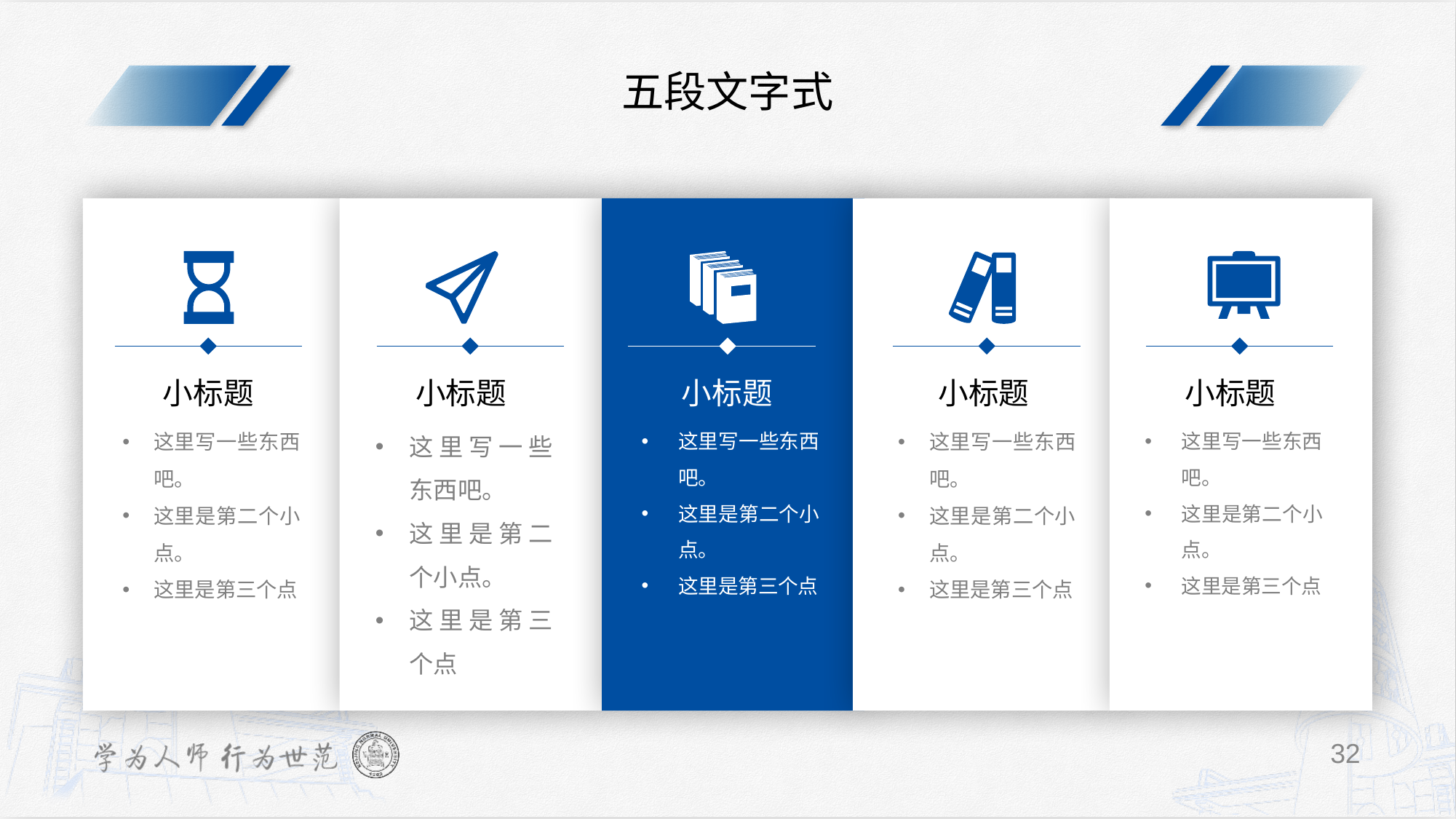

五段文字式

小标题
这里写一些东西吧。
这里是第二个小点。
这里是第三个点
小标题
这里写一些东西吧。
这里是第二个小点。
这里是第三个点
小标题
这里写一些东西吧。
这里是第二个小点。
这里是第三个点
小标题
这里写一些东西吧。
这里是第二个小点。
这里是第三个点
小标题
这里写一些东西吧。
这里是第二个小点。
这里是第三个点